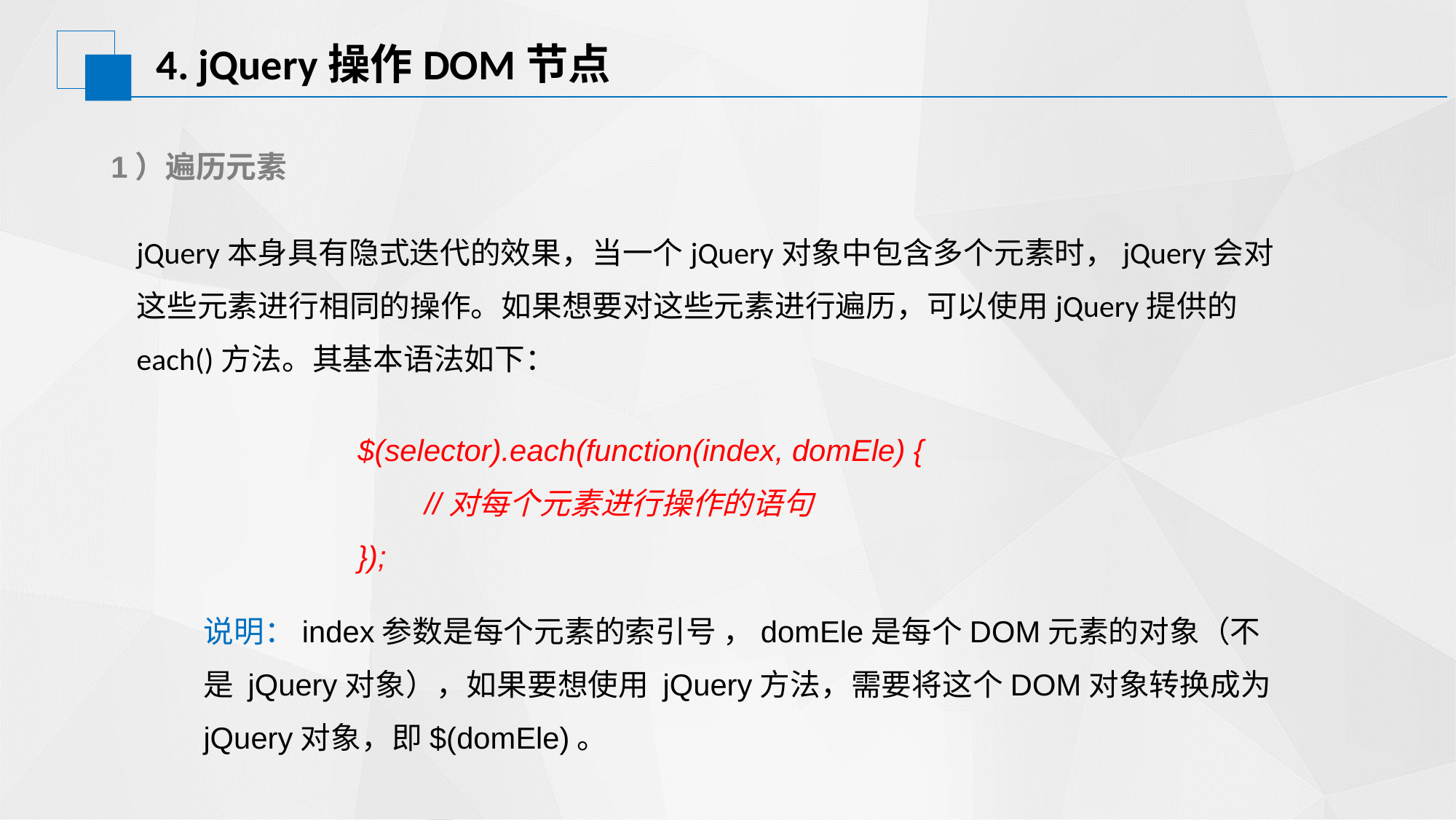

# 4. jQuery操作DOM节点
1）遍历元素
jQuery本身具有隐式迭代的效果，当一个jQuery对象中包含多个元素时，jQuery会对这些元素进行相同的操作。如果想要对这些元素进行遍历，可以使用jQuery提供的each()方法。其基本语法如下：
$(selector).each(function(index, domEle) {
        //对每个元素进行操作的语句
});
说明：index参数是每个元素的索引号 ，domEle是每个DOM元素的对象（不是 jQuery对象），如果要想使用 jQuery方法，需要将这个DOM对象转换成为 jQuery对象，即$(domEle)。